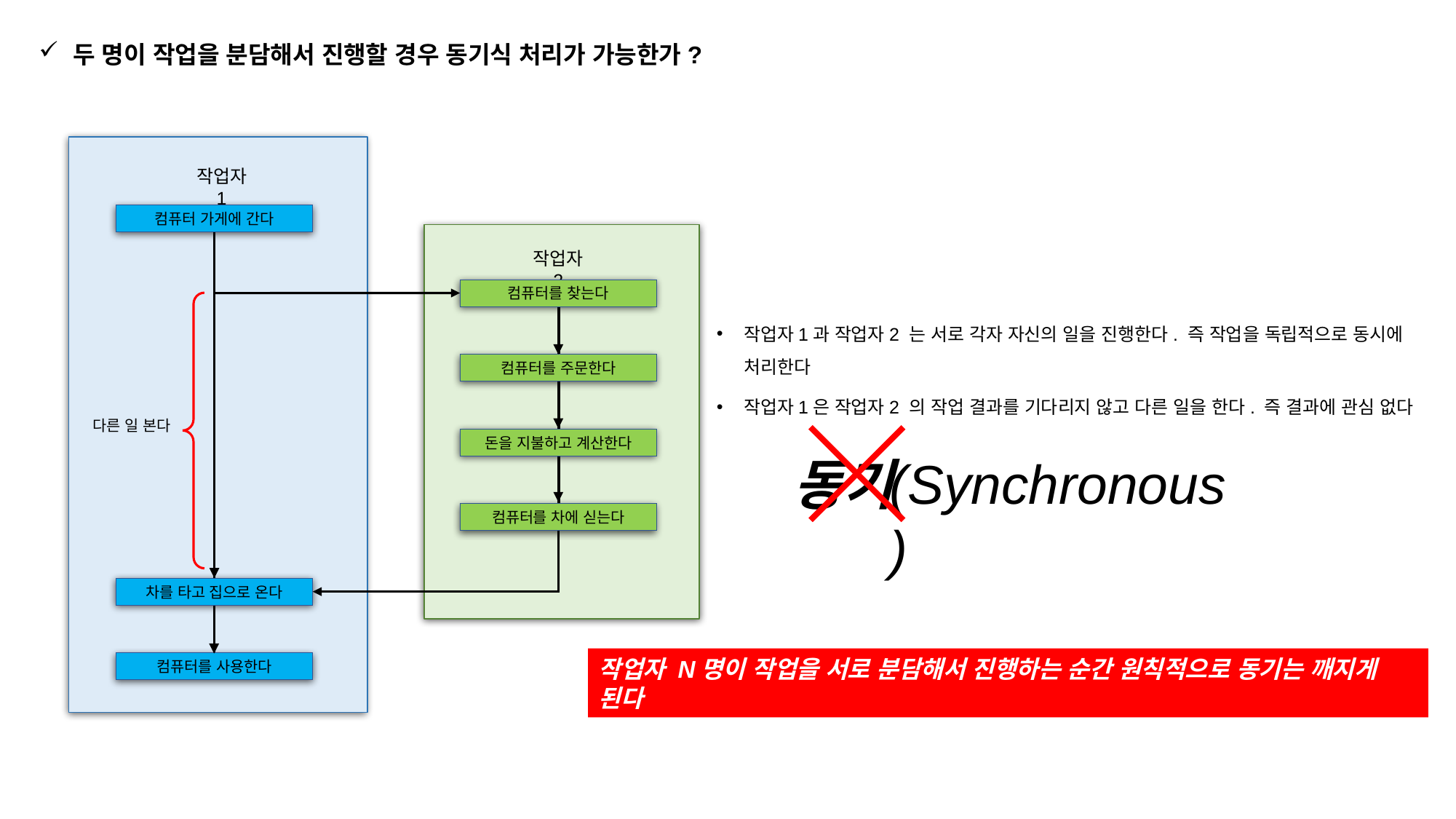

두 명이 작업을 분담해서 진행할 경우 동기식 처리가 가능한가?

작업자 1
컴퓨터 가게에 간다

작업자 2
컴퓨터를 찾는다

작업자1과 작업자2 는 서로 각자 자신의 일을 진행한다. 즉 작업을 독립적으로 동시에 처리한다
작업자1은 작업자2 의 작업 결과를 기다리지 않고 다른 일을 한다. 즉 결과에 관심 없다

컴퓨터를 주문한다

다른 일 본다

돈을 지불하고 계산한다
(Synchronous)
동기

컴퓨터를 차에 싣는다

차를 타고 집으로 온다

작업자 N명이 작업을 서로 분담해서 진행하는 순간 원칙적으로 동기는 깨지게 된다
컴퓨터를 사용한다